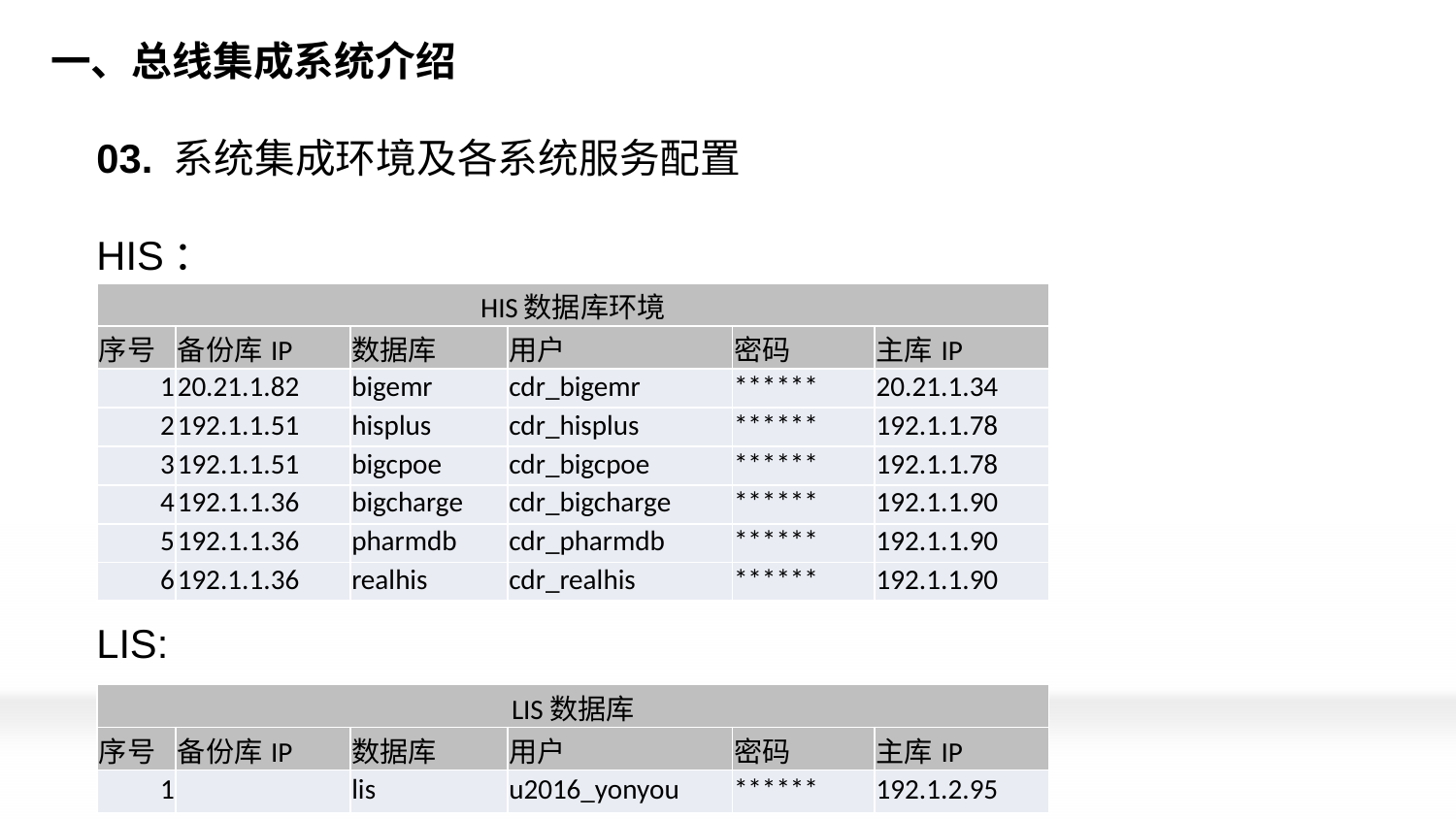

# 一、总线集成系统介绍 03. 系统集成环境及各系统服务配置 HIS： LIS:
| HIS数据库环境 |  |  |  |  |  |
| --- | --- | --- | --- | --- | --- |
| 序号 | 备份库IP | 数据库 | 用户 | 密码 | 主库IP |
| 1 | 20.21.1.82 | bigemr | cdr\_bigemr | \*\*\*\*\*\* | 20.21.1.34 |
| 2 | 192.1.1.51 | hisplus | cdr\_hisplus | \*\*\*\*\*\* | 192.1.1.78 |
| 3 | 192.1.1.51 | bigcpoe | cdr\_bigcpoe | \*\*\*\*\*\* | 192.1.1.78 |
| 4 | 192.1.1.36 | bigcharge | cdr\_bigcharge | \*\*\*\*\*\* | 192.1.1.90 |
| 5 | 192.1.1.36 | pharmdb | cdr\_pharmdb | \*\*\*\*\*\* | 192.1.1.90 |
| 6 | 192.1.1.36 | realhis | cdr\_realhis | \*\*\*\*\*\* | 192.1.1.90 |
| LIS数据库 |  |  |  |  |  |
| --- | --- | --- | --- | --- | --- |
| 序号 | 备份库IP | 数据库 | 用户 | 密码 | 主库IP |
| 1 |  | lis | u2016\_yonyou | \*\*\*\*\*\* | 192.1.2.95 |